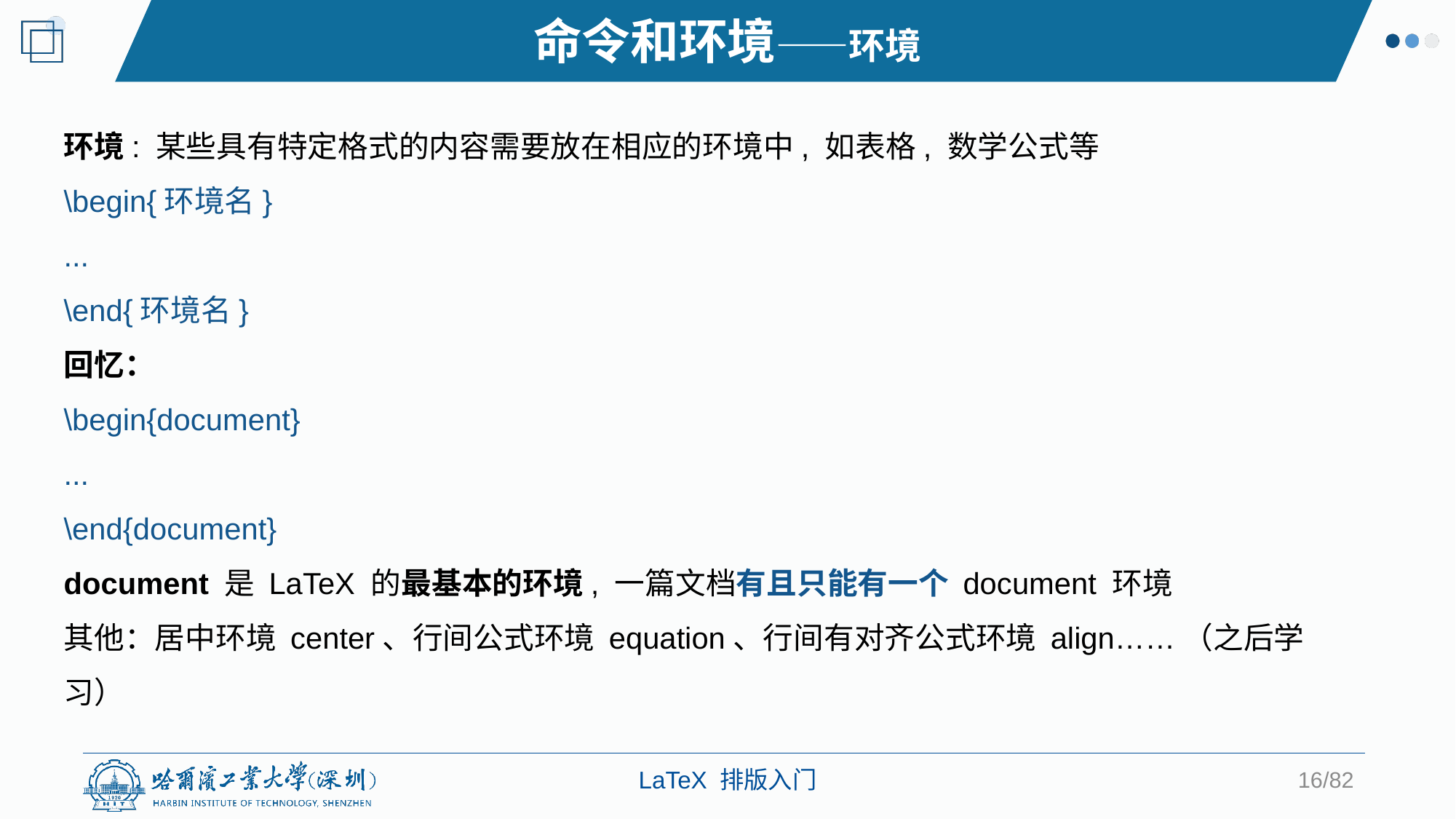

命令和环境——环境
环境: 某些具有特定格式的内容需要放在相应的环境中, 如表格, 数学公式等
\begin{环境名}
...
\end{环境名}
回忆：
\begin{document}
...
\end{document}
document 是 LaTeX 的最基本的环境, 一篇文档有且只能有一个 document 环境
其他：居中环境 center、行间公式环境 equation、行间有对齐公式环境 align……（之后学习）
16/82